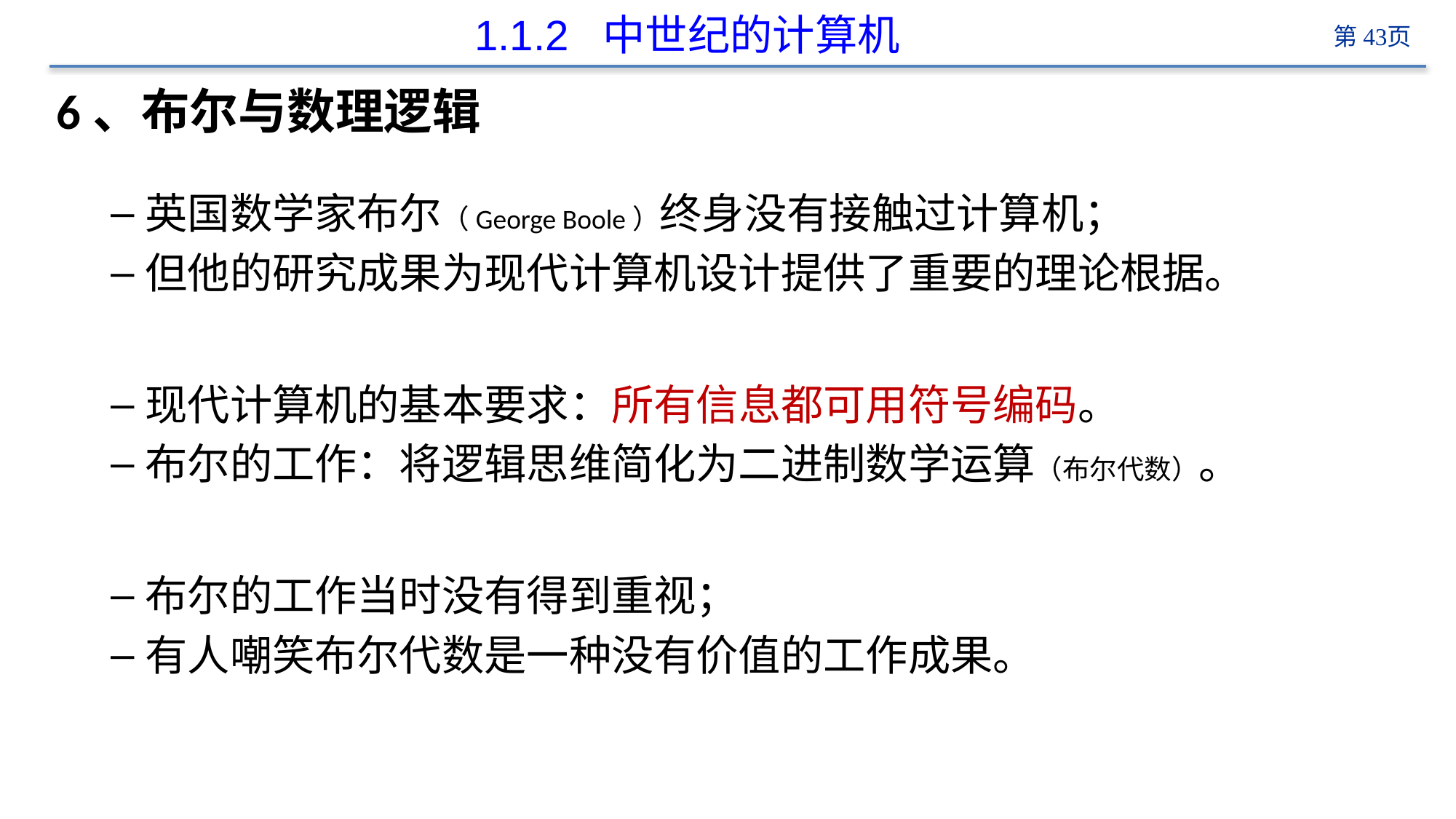

# 1.1.2  中世纪的计算机
6、布尔与数理逻辑

英国数学家布尔（George Boole）终身没有接触过计算机；
但他的研究成果为现代计算机设计提供了重要的理论根据。

现代计算机的基本要求：所有信息都可用符号编码。
布尔的工作：将逻辑思维简化为二进制数学运算（布尔代数）。

布尔的工作当时没有得到重视；
有人嘲笑布尔代数是一种没有价值的工作成果。